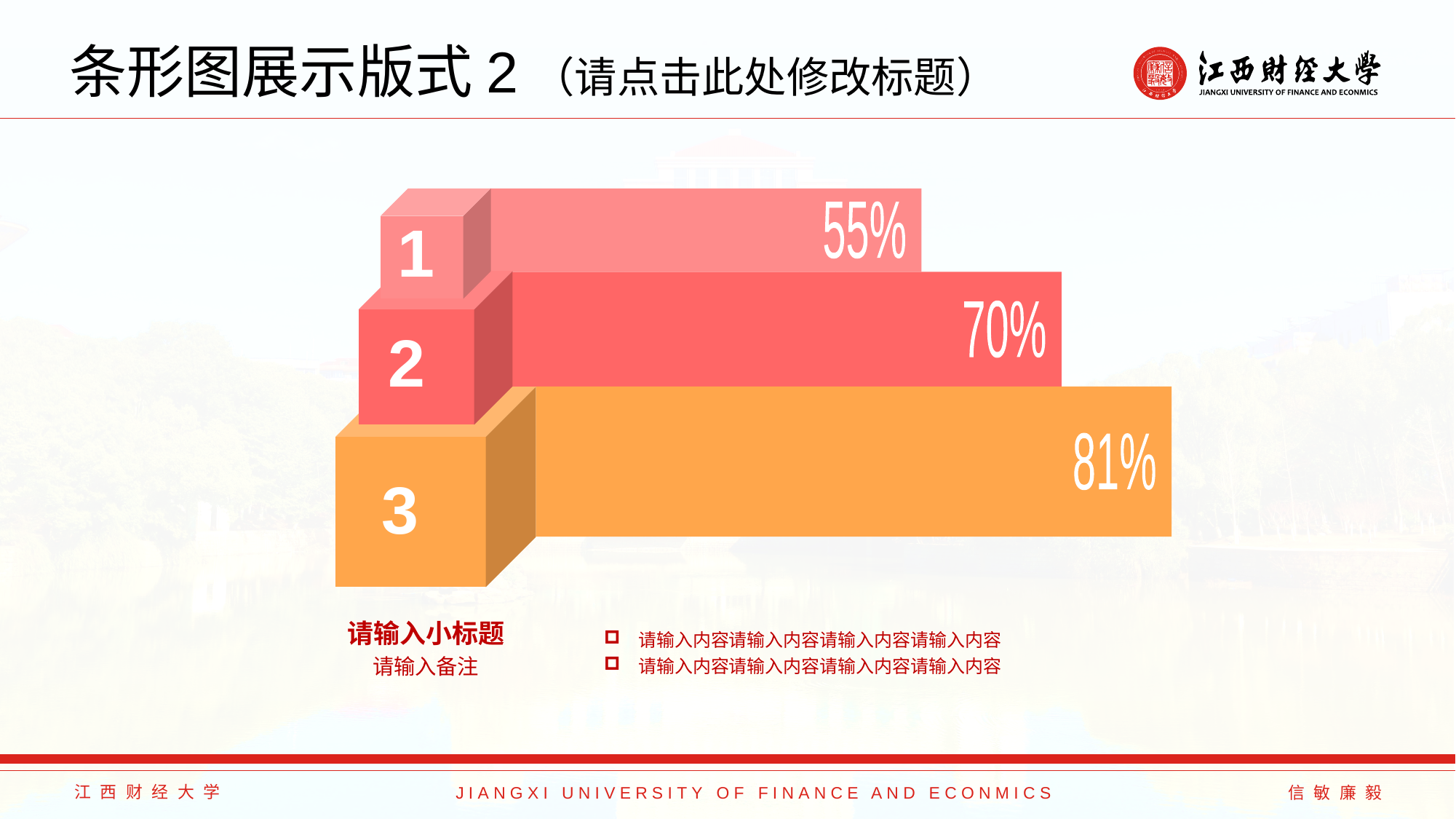

# 条形图展示版式2（请点击此处修改标题）

55%
1

70%
2

81%
3
请输入小标题
请输入内容请输入内容请输入内容请输入内容
请输入内容请输入内容请输入内容请输入内容
请输入备注